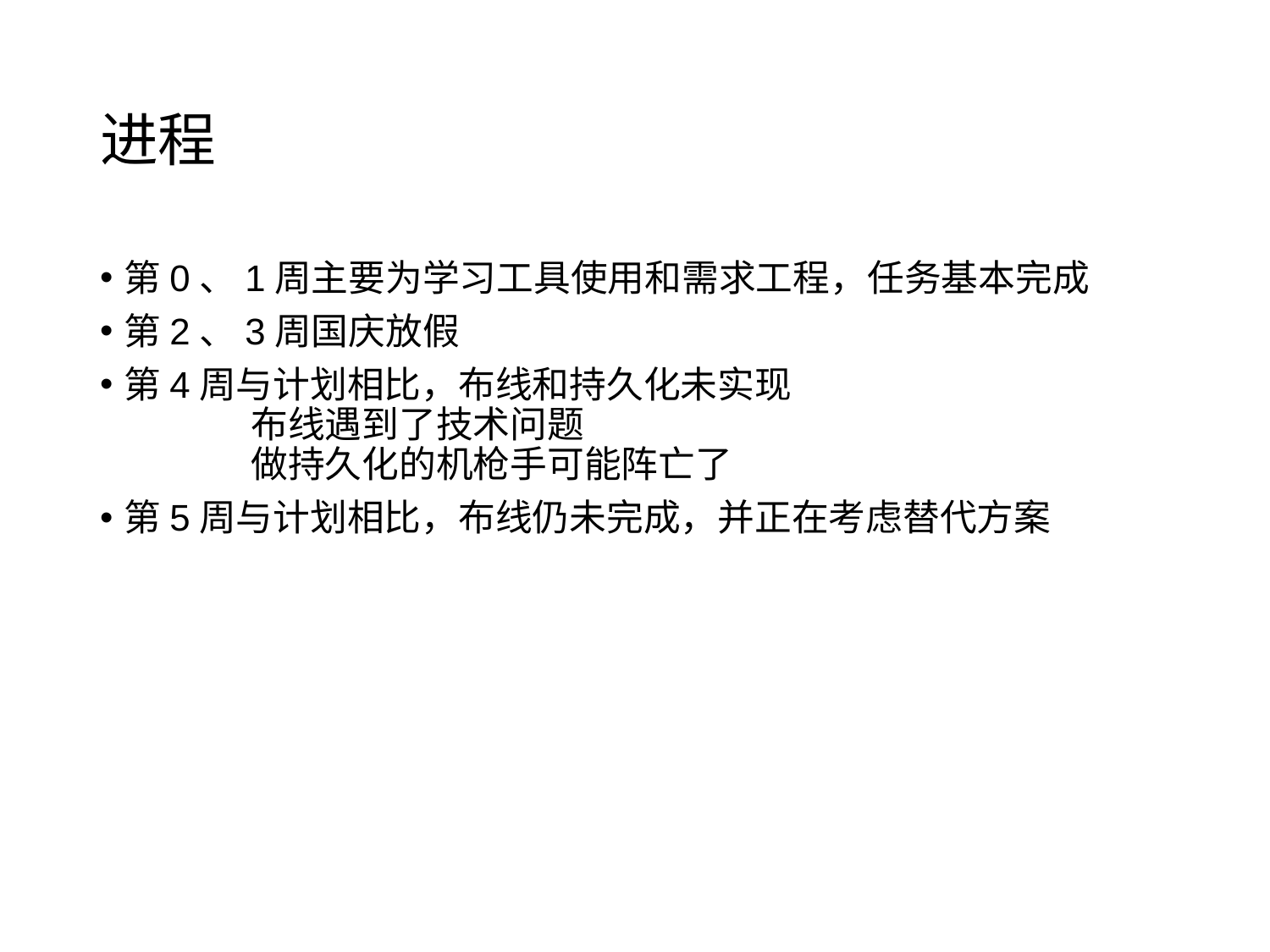

# 进程
第0、1周主要为学习工具使用和需求工程，任务基本完成
第2、3周国庆放假
第4周与计划相比，布线和持久化未实现
	布线遇到了技术问题
	做持久化的机枪手可能阵亡了
第5周与计划相比，布线仍未完成，并正在考虑替代方案